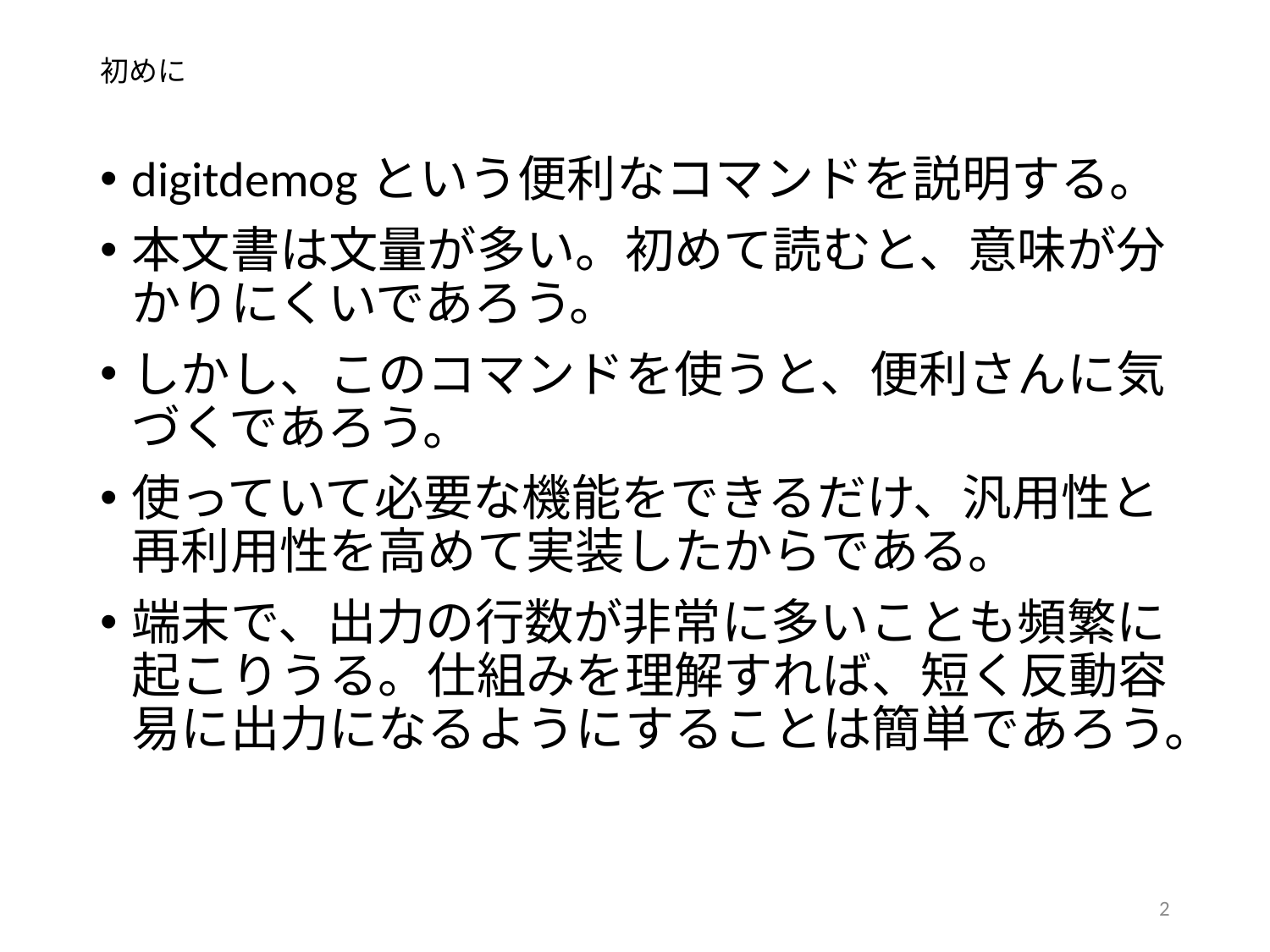

# 初めに
digitdemogという便利なコマンドを説明する。
本文書は文量が多い。初めて読むと、意味が分かりにくいであろう。
しかし、このコマンドを使うと、便利さんに気づくであろう。
使っていて必要な機能をできるだけ、汎用性と再利用性を高めて実装したからである。
端末で、出力の行数が非常に多いことも頻繁に起こりうる。仕組みを理解すれば、短く反動容易に出力になるようにすることは簡単であろう。

2